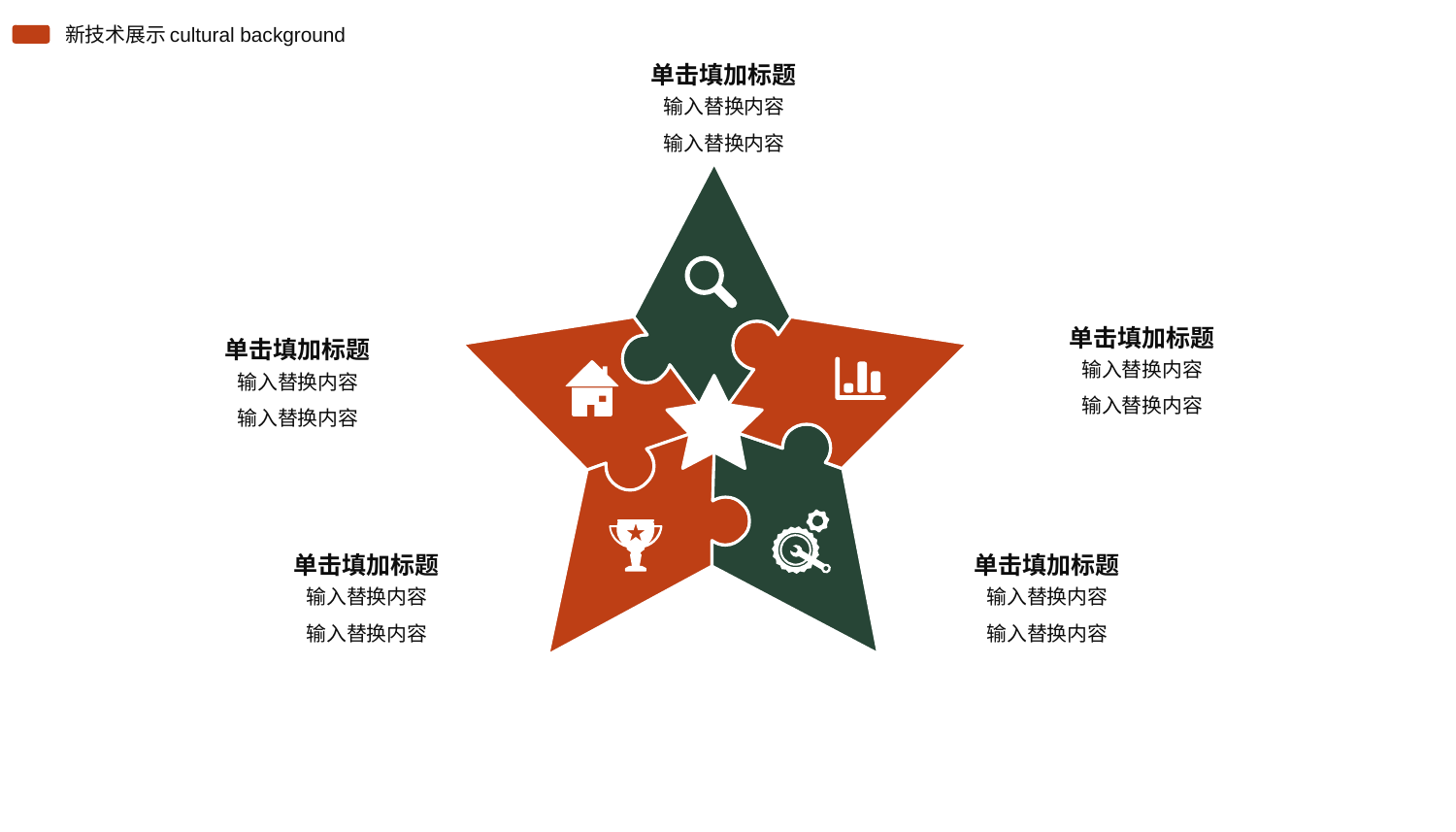

新技术展示
cultural background

单击填加标题
输入替换内容
输入替换内容

单击填加标题
单击填加标题
输入替换内容
输入替换内容
输入替换内容
输入替换内容
单击填加标题
单击填加标题
输入替换内容
输入替换内容
输入替换内容
输入替换内容